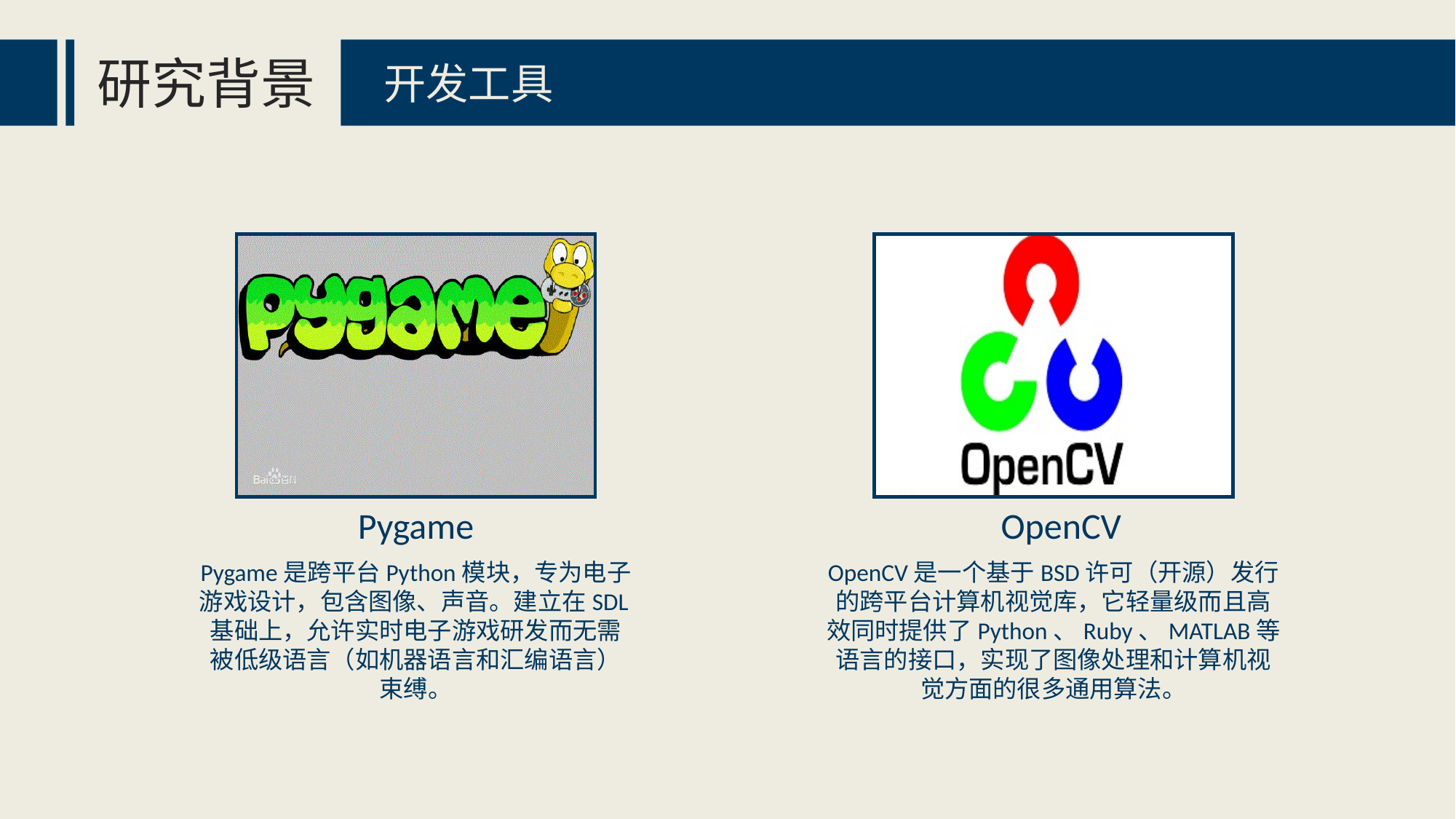

研究背景
开发工具

OpenCV
Pygame
Pygame是跨平台Python模块，专为电子游戏设计，包含图像、声音。建立在SDL基础上，允许实时电子游戏研发而无需被低级语言（如机器语言和汇编语言）束缚。
OpenCV是一个基于BSD许可（开源）发行的跨平台计算机视觉库，它轻量级而且高效同时提供了Python、Ruby、MATLAB等语言的接口，实现了图像处理和计算机视觉方面的很多通用算法。